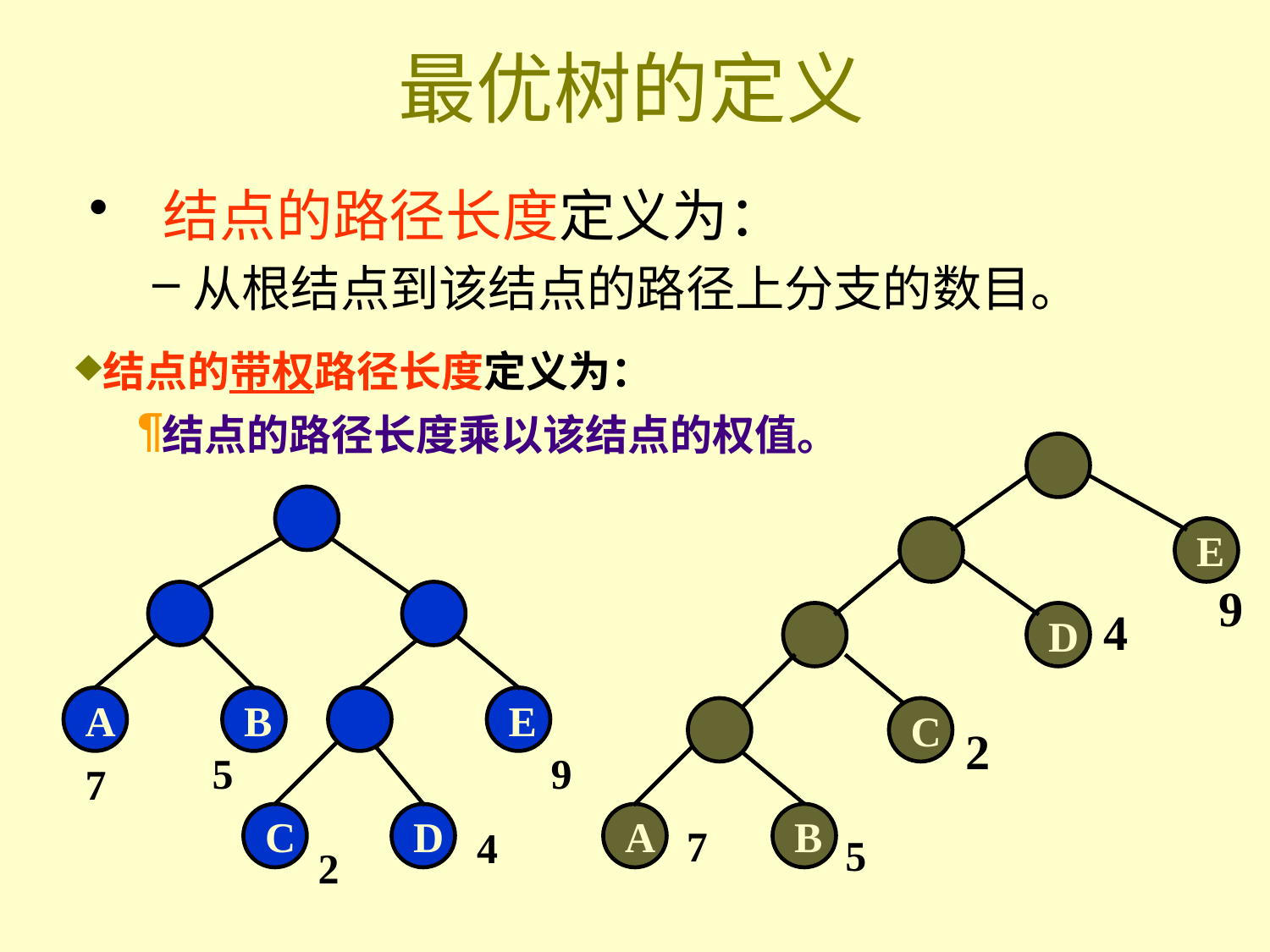

# 最优树的定义
 结点的路径长度定义为：
从根结点到该结点的路径上分支的数目。
结点的带权路径长度定义为：
结点的路径长度乘以该结点的权值。

E

D

C

A
B

A
B

E

C
D
9
4
2
7
5
5
9
7
4
2
70